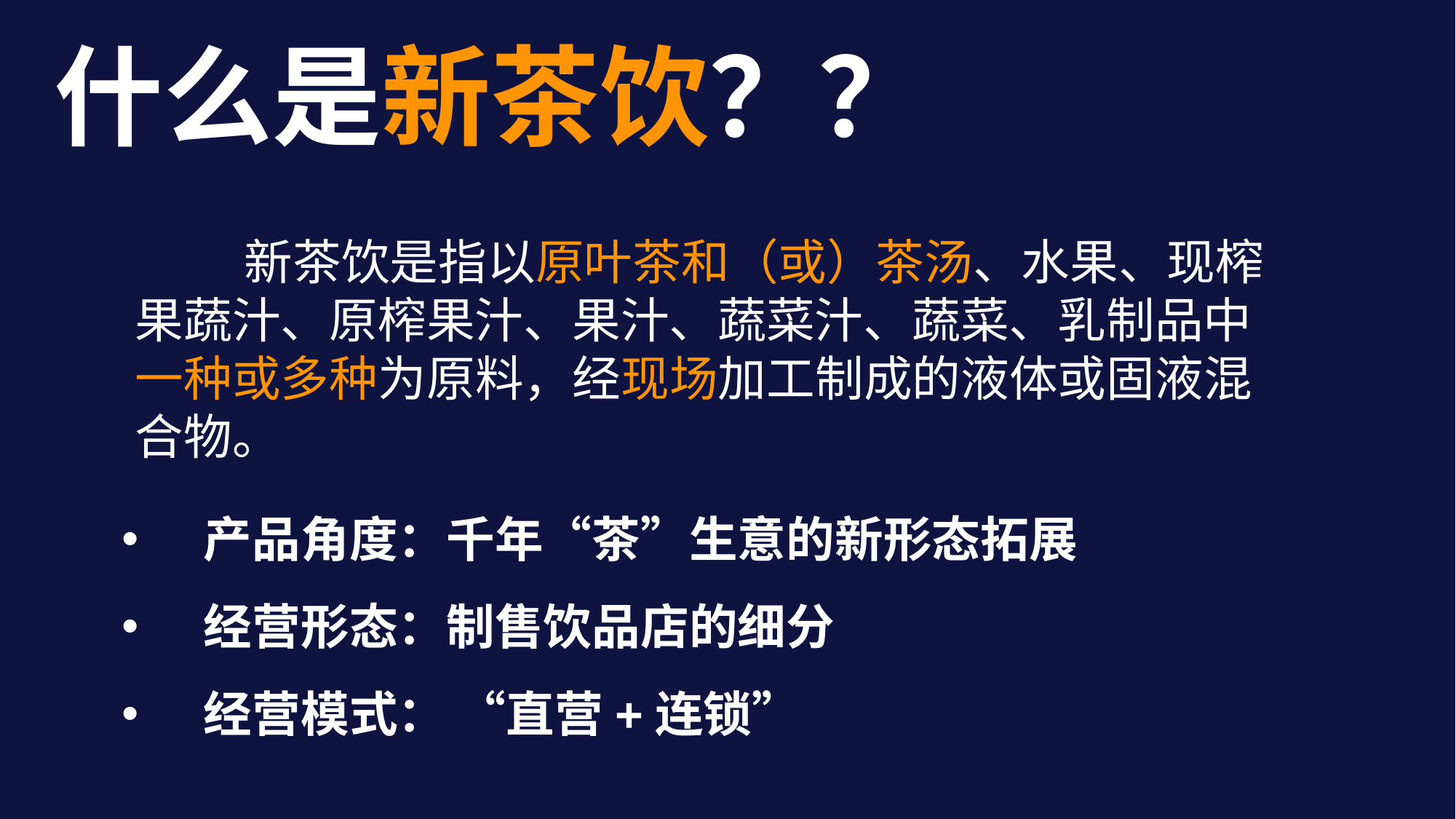

什么是新茶饮？？
	新茶饮是指以原叶茶和（或）茶汤、水果、现榨果蔬汁、原榨果汁、果汁、蔬菜汁、蔬菜、乳制品中一种或多种为原料，经现场加工制成的液体或固液混合物。
产品角度：千年“茶”生意的新形态拓展
经营形态：制售饮品店的细分
经营模式： “直营+连锁”